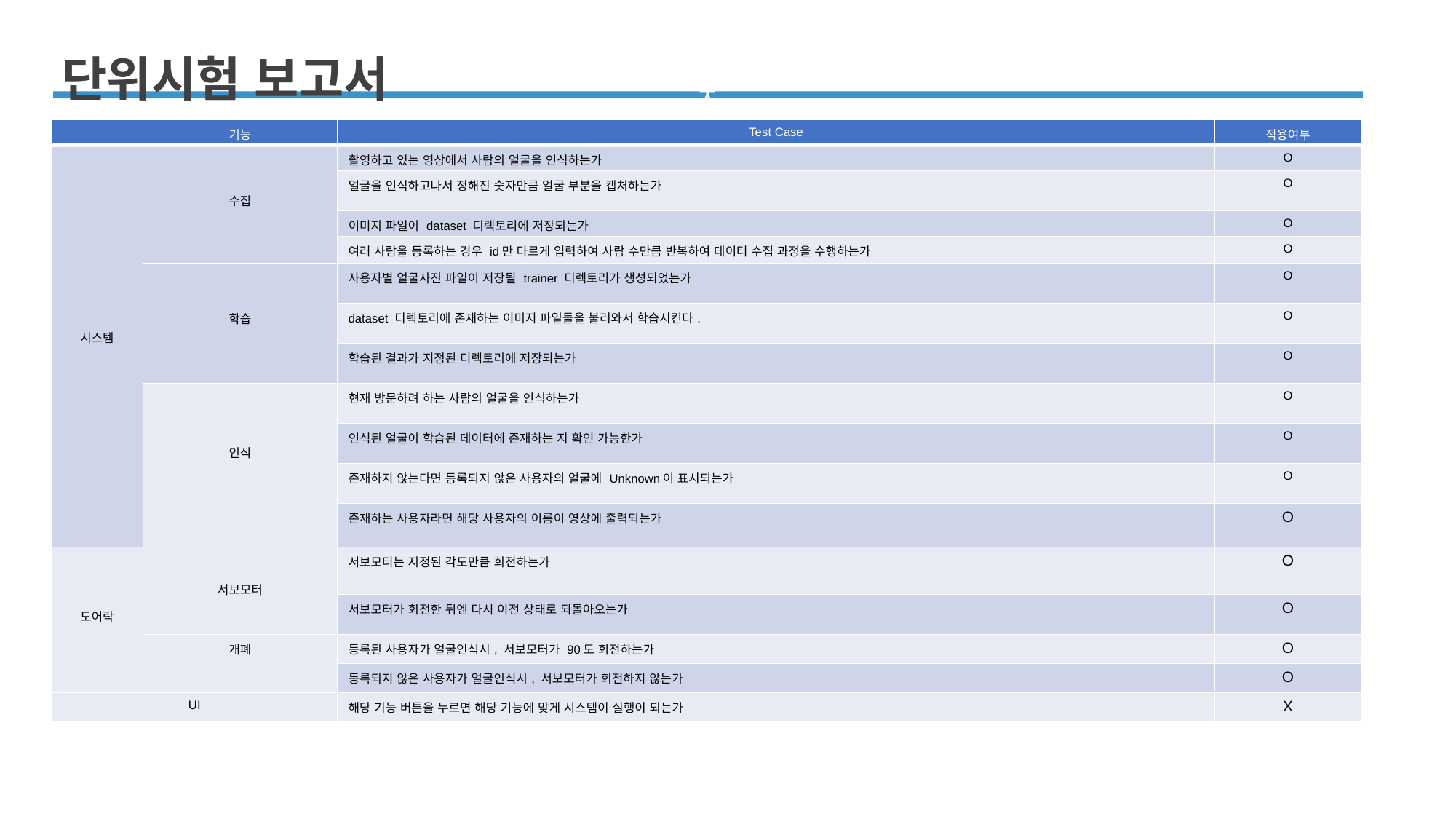

단위시험 보고서
ㅊ
|  | 기능 | Test Case | 적용여부 |
| --- | --- | --- | --- |
| 시스템 | 수집 | 촬영하고 있는 영상에서 사람의 얼굴을 인식하는가 | O |
|  |  | 얼굴을 인식하고나서 정해진 숫자만큼 얼굴 부분을 캡처하는가 | O |
|  |  | 이미지 파일이 dataset 디렉토리에 저장되는가 | O |
|  |  | 여러 사람을 등록하는 경우 id만 다르게 입력하여 사람 수만큼 반복하여 데이터 수집 과정을 수행하는가 | O |
|  | 학습 | 사용자별 얼굴사진 파일이 저장될 trainer 디렉토리가 생성되었는가 | O |
|  |  | dataset 디렉토리에 존재하는 이미지 파일들을 불러와서 학습시킨다. | O |
|  |  | 학습된 결과가 지정된 디렉토리에 저장되는가 | O |
|  | 인식 | 현재 방문하려 하는 사람의 얼굴을 인식하는가 | O |
|  |  | 인식된 얼굴이 학습된 데이터에 존재하는 지 확인 가능한가 | O |
|  |  | 존재하지 않는다면 등록되지 않은 사용자의 얼굴에 Unknown이 표시되는가 | O |
|  |  | 존재하는 사용자라면 해당 사용자의 이름이 영상에 출력되는가 | O |
| 도어락 | 서보모터 | 서보모터는 지정된 각도만큼 회전하는가 | O |
|  |  | 서보모터가 회전한 뒤엔 다시 이전 상태로 되돌아오는가 | O |
|  | 개폐 | 등록된 사용자가 얼굴인식시, 서보모터가 90도 회전하는가 | O |
|  |  | 등록되지 않은 사용자가 얼굴인식시, 서보모터가 회전하지 않는가 | O |
| UI |  | 해당 기능 버튼을 누르면 해당 기능에 맞게 시스템이 실행이 되는가 | X |